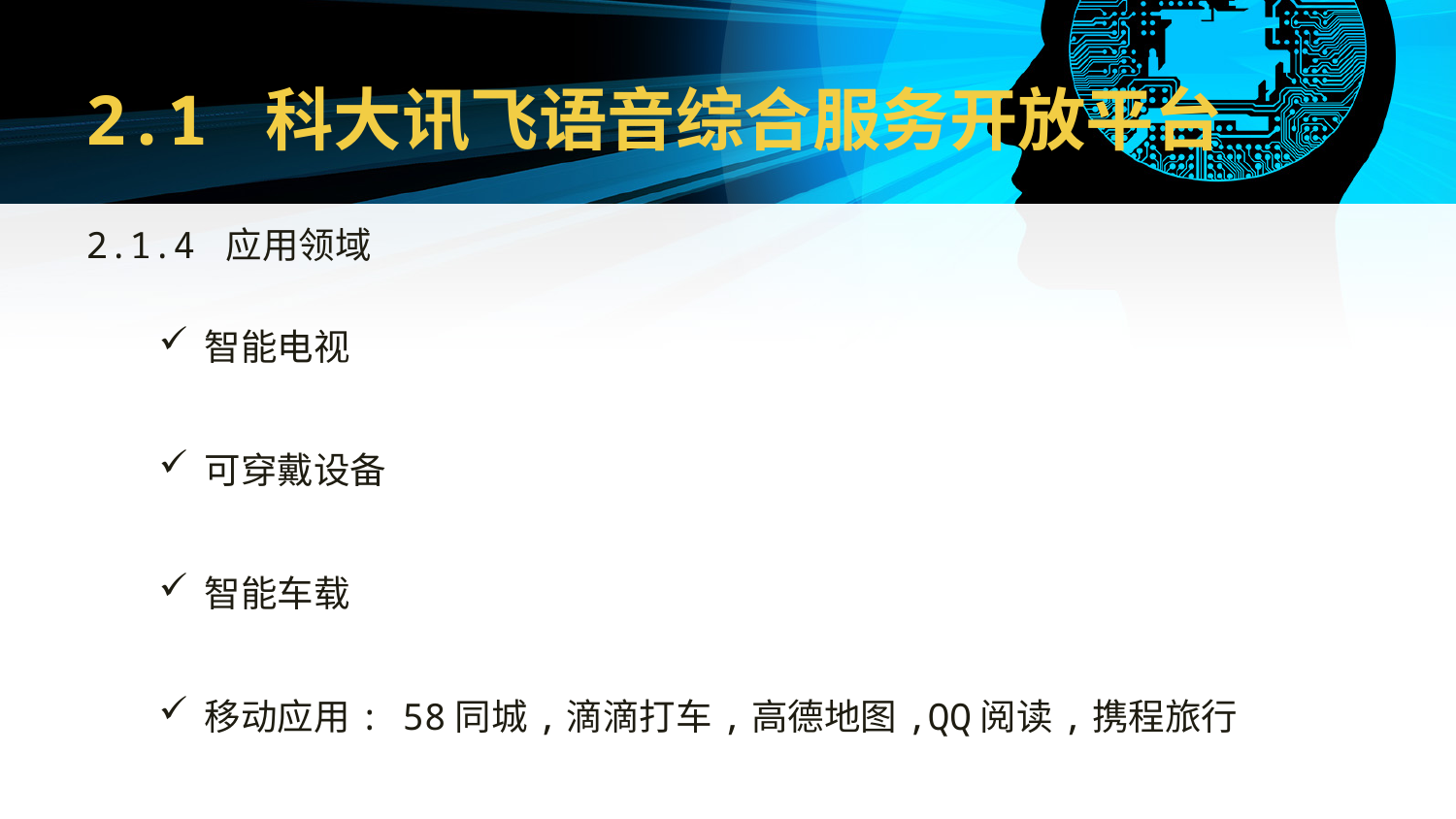

# 2.1 科大讯飞语音综合服务开放平台
2.1.4 应用领域

智能电视

可穿戴设备

智能车载

移动应用: 58同城,滴滴打车,高德地图,QQ阅读,携程旅行

智能硬件